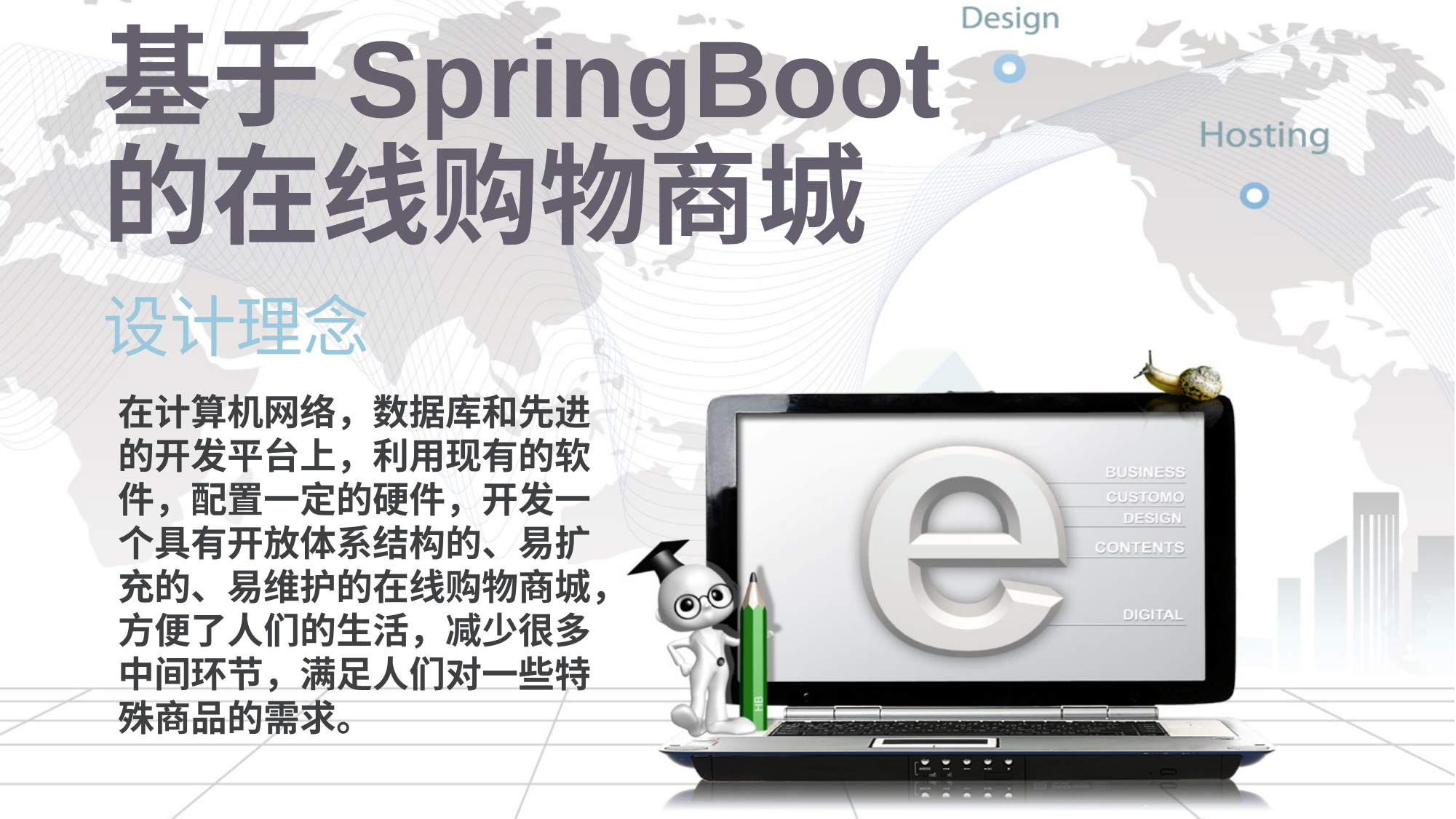

# 基于SpringBoot的在线购物商城
设计理念
在计算机网络，数据库和先进的开发平台上，利用现有的软件，配置一定的硬件，开发一个具有开放体系结构的、易扩充的、易维护的在线购物商城，方便了人们的生活，减少很多中间环节，满足人们对一些特殊商品的需求。